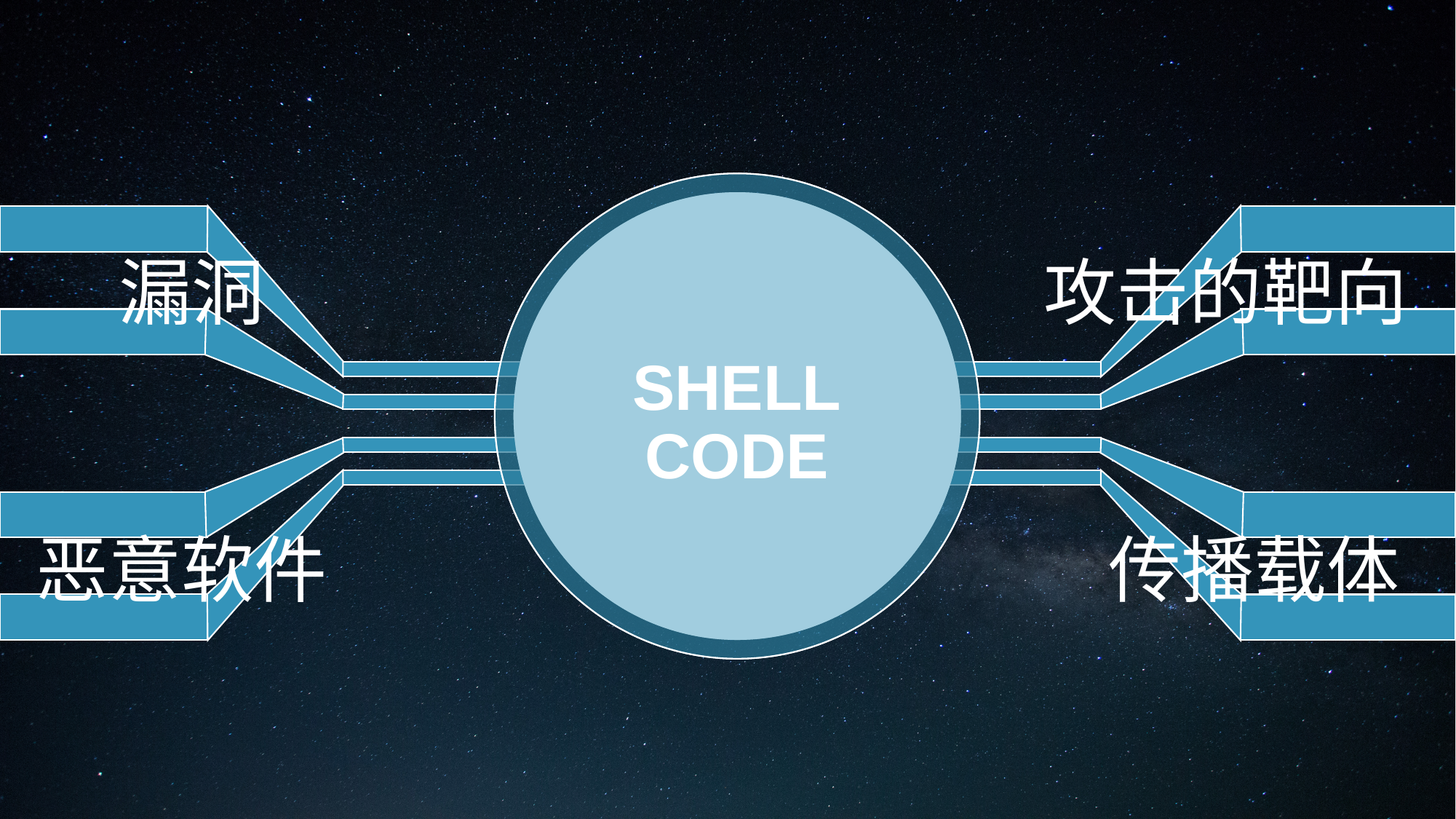

漏洞
攻击的靶向
# SHELL CODE
恶意软件
传播载体